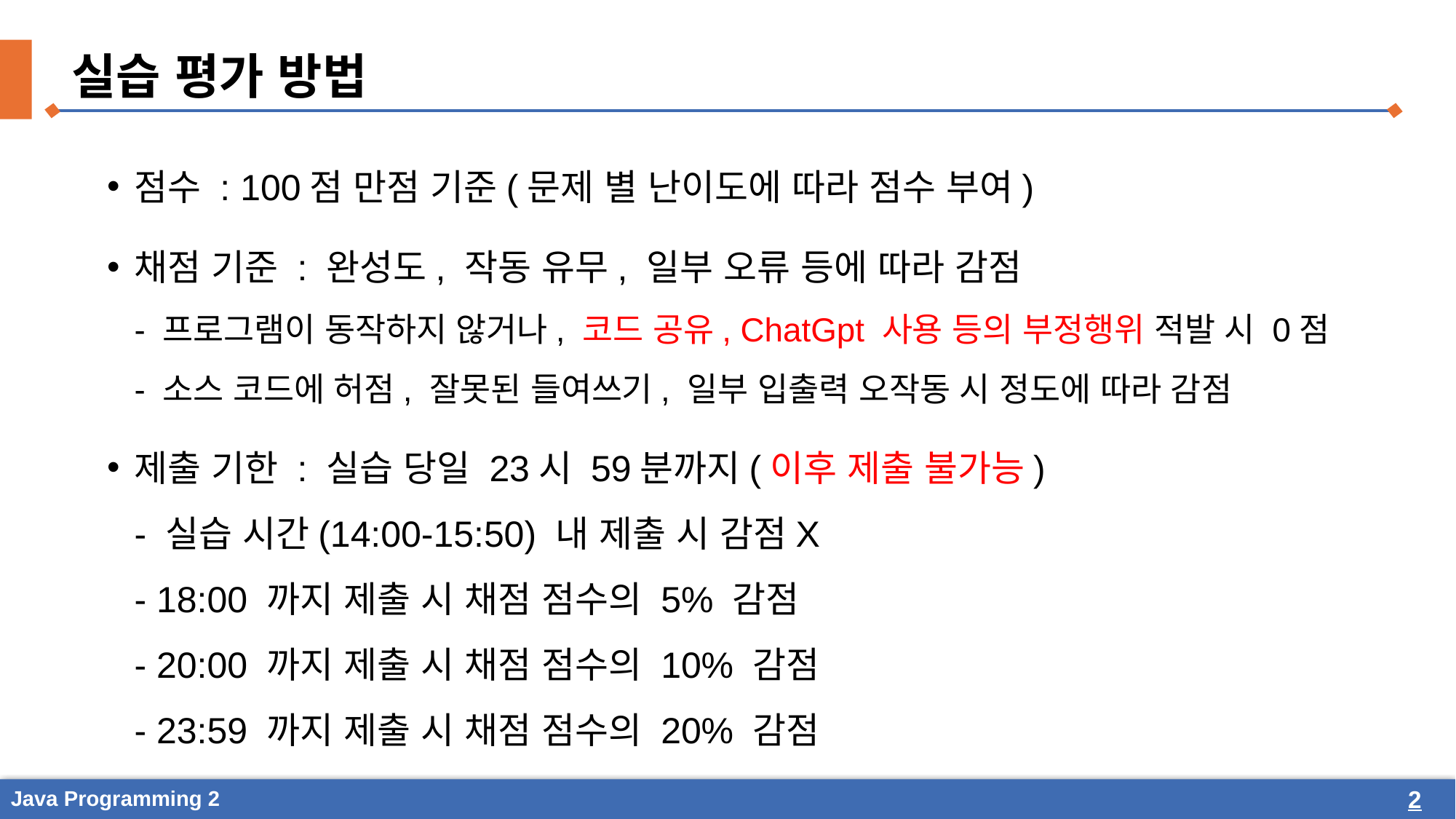

실습 평가 방법

점수 : 100점 만점 기준(문제 별 난이도에 따라 점수 부여)
채점 기준 : 완성도, 작동 유무, 일부 오류 등에 따라 감점
- 프로그램이 동작하지 않거나, 코드 공유, ChatGpt 사용 등의 부정행위 적발 시 0점
- 소스 코드에 허점, 잘못된 들여쓰기, 일부 입출력 오작동 시 정도에 따라 감점
제출 기한 : 실습 당일 23시 59분까지(이후 제출 불가능)
- 실습 시간(14:00-15:50) 내 제출 시 감점X
- 18:00 까지 제출 시 채점 점수의 5% 감점
- 20:00 까지 제출 시 채점 점수의 10% 감점
- 23:59 까지 제출 시 채점 점수의 20% 감점
2

Java Programming 2